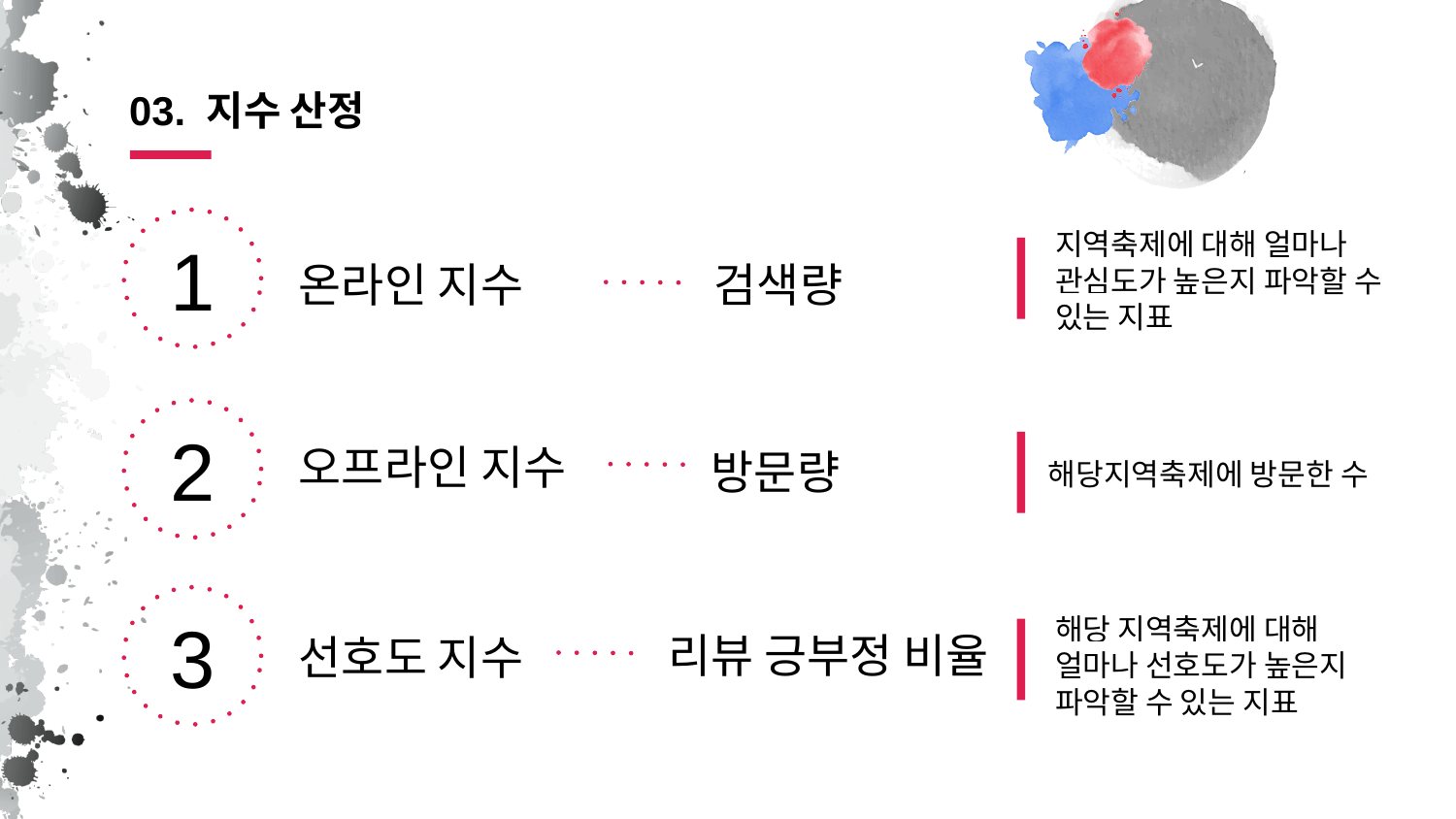

# 03. 지수 산정
1
지역축제에 대해 얼마나 관심도가 높은지 파악할 수 있는 지표
온라인 지수
검색량

2
오프라인 지수
방문량
해당지역축제에 방문한 수

3
해당 지역축제에 대해 얼마나 선호도가 높은지 파악할 수 있는 지표
리뷰 긍부정 비율
선호도 지수